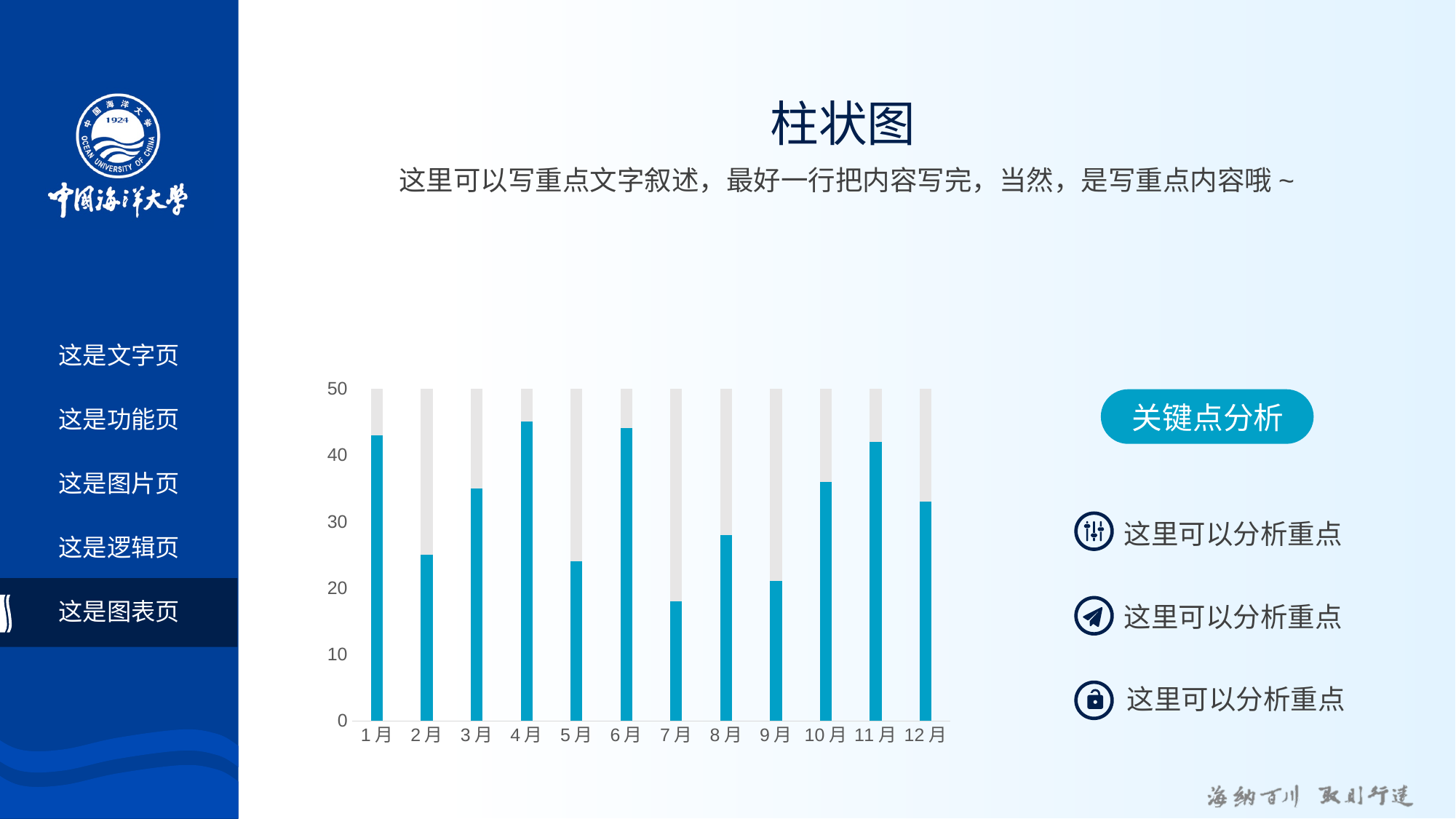

# 柱状图
这里可以写重点文字叙述，最好一行把内容写完，当然，是写重点内容哦~
这是文字页

### Chart

| Category | 辅助列 | 编辑列 |
|---|---|---|
| 1月 | 50.0 | 43.0 |
| 2月 | 50.0 | 25.0 |
| 3月 | 50.0 | 35.0 |
| 4月 | 50.0 | 45.0 |
| 5月 | 50.0 | 24.0 |
| 6月 | 50.0 | 44.0 |
| 7月 | 50.0 | 18.0 |
| 8月 | 50.0 | 28.0 |
| 9月 | 50.0 | 21.0 |
| 10月 | 50.0 | 36.0 |
| 11月 | 50.0 | 42.0 |
| 12月 | 50.0 | 33.0 |
关键点分析
这是功能页
这是图片页
这里可以分析重点

这是逻辑页

这里可以分析重点
这是图表页

这里可以分析重点